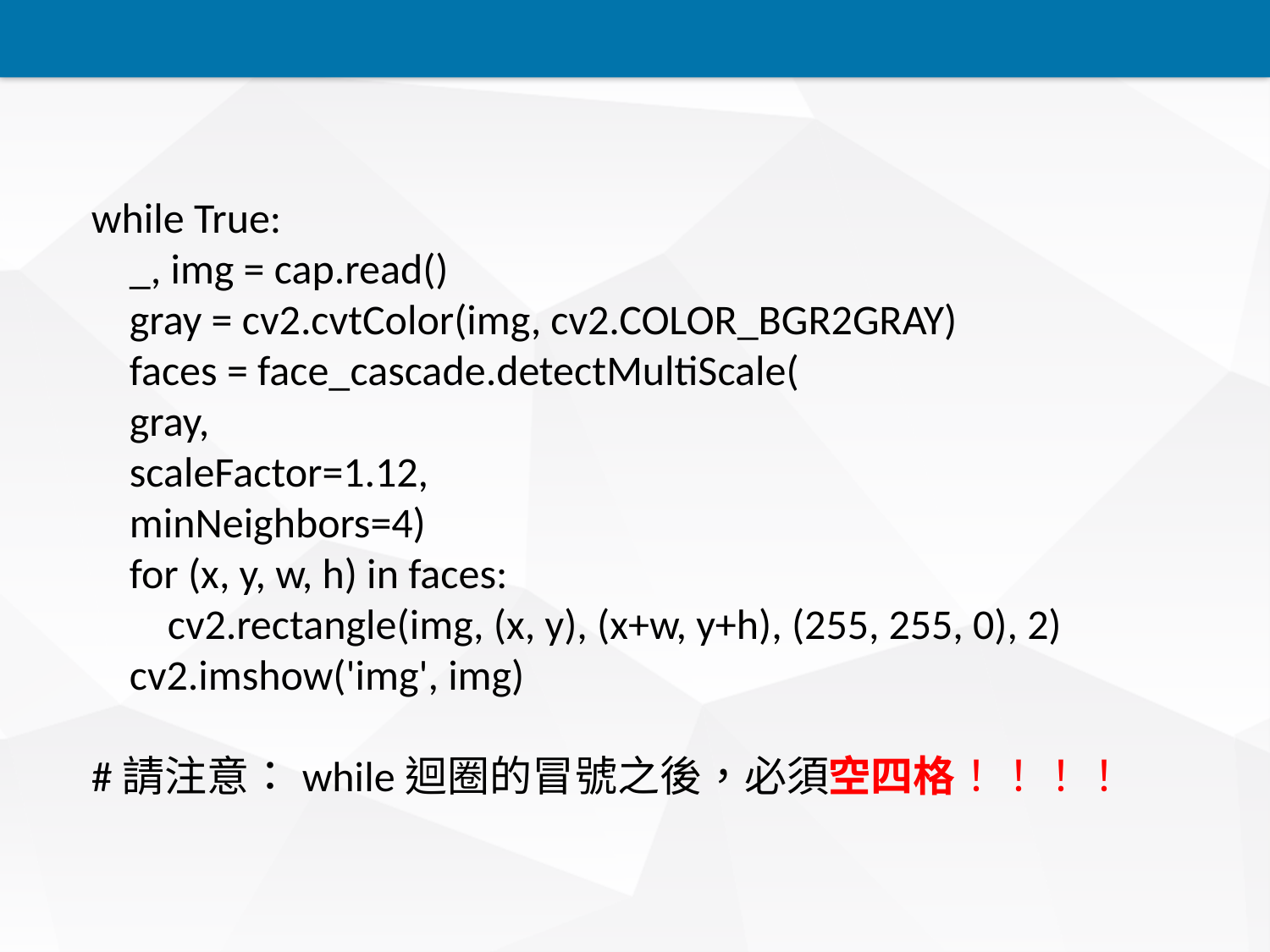

while True:
    _, img = cap.read()
    gray = cv2.cvtColor(img, cv2.COLOR_BGR2GRAY)
    faces = face_cascade.detectMultiScale(
    gray,
    scaleFactor=1.12,
    minNeighbors=4)
    for (x, y, w, h) in faces:
        cv2.rectangle(img, (x, y), (x+w, y+h), (255, 255, 0), 2)
    cv2.imshow('img', img)

#請注意：while迴圈的冒號之後，必須空四格！！！！